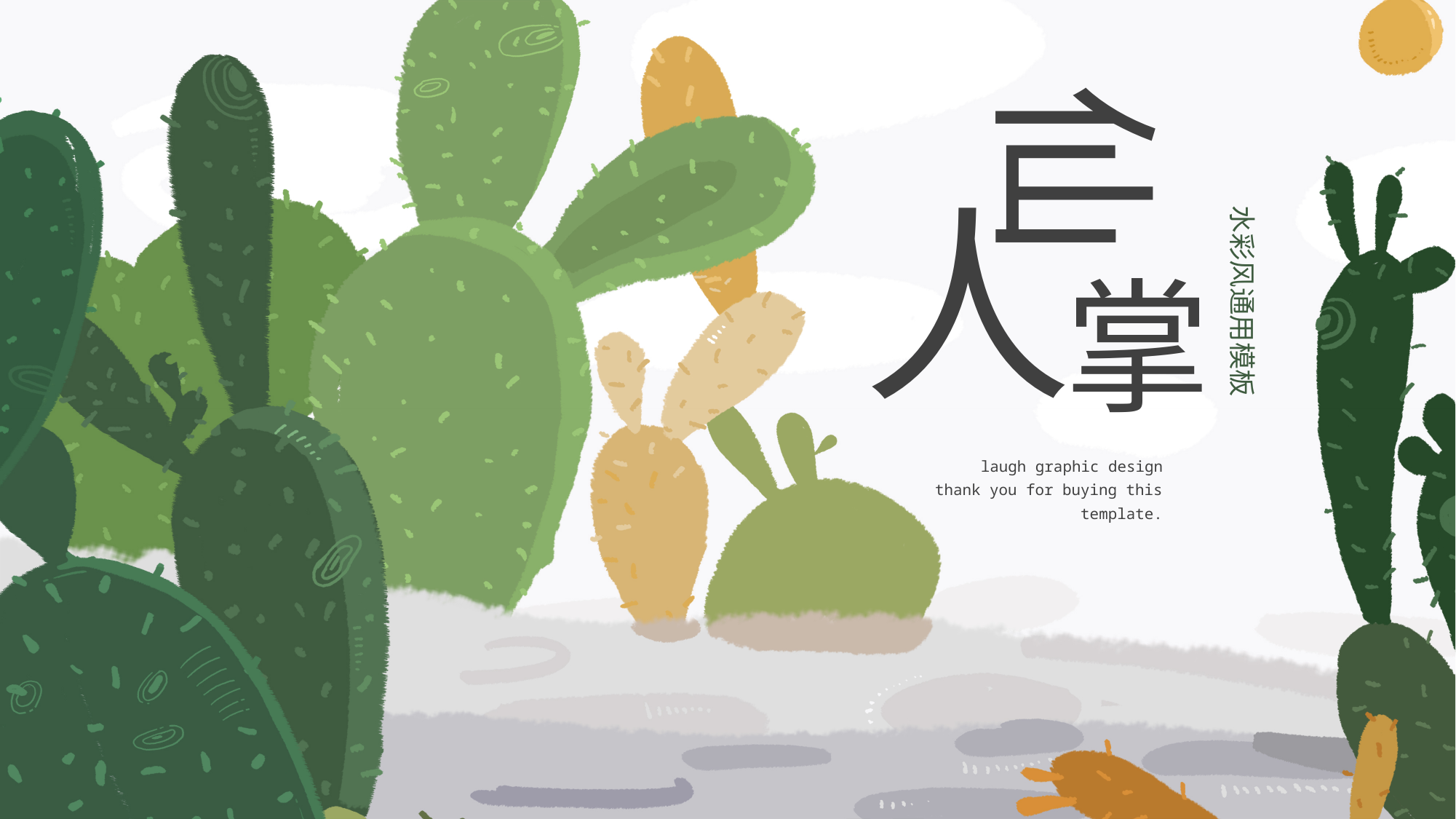

仙
人
掌
水彩风通用模板
laugh graphic design thank you for buying this template.